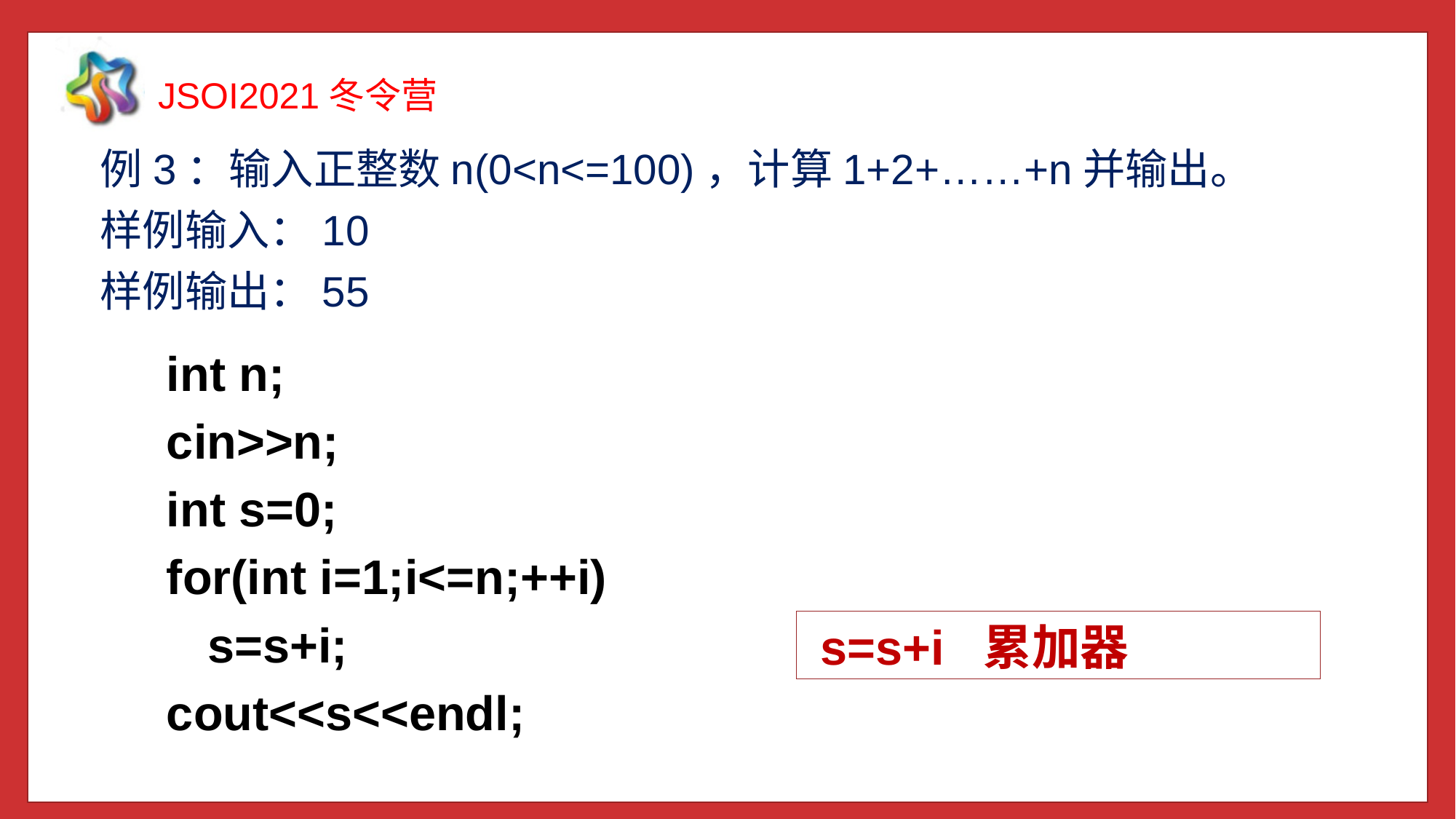

例3：输入正整数n(0<n<=100)，计算1+2+……+n并输出。
样例输入：10
样例输出：55

 int n;
 cin>>n;
 int s=0;
 for(int i=1;i<=n;++i)
	 s=s+i;
 cout<<s<<endl;
 s=s+i  累加器